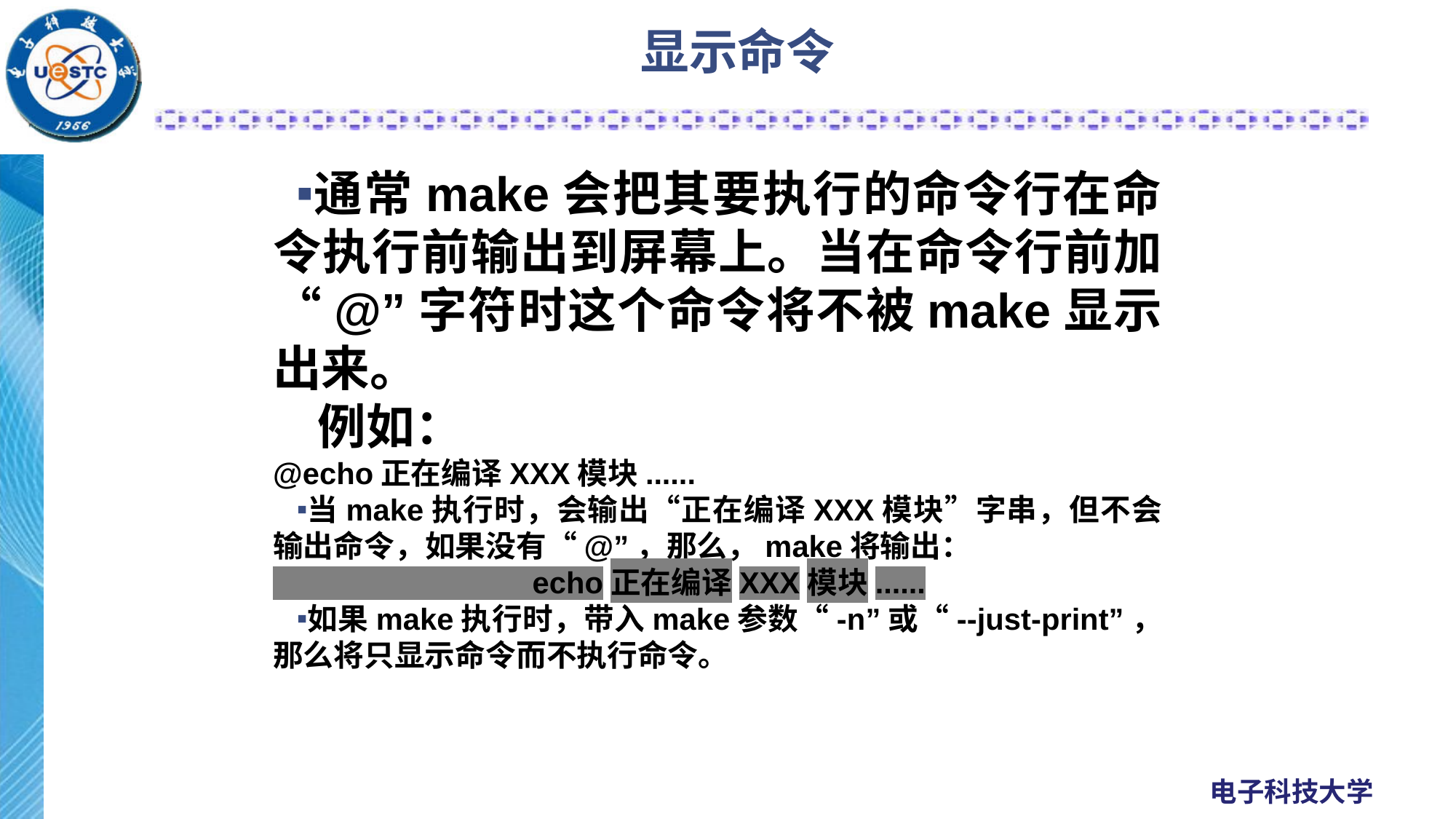

# 显示命令
通常make会把其要执行的命令行在命令执行前输出到屏幕上。当在命令行前加“@”字符时这个命令将不被make显示出来。
   例如：
@echo正在编译XXX模块......
当make执行时，会输出“正在编译XXX模块”字串，但不会输出命令，如果没有“@”，那么，make将输出：
                               echo正在编译XXX模块......
如果make执行时，带入make参数“-n”或“--just-print”，那么将只显示命令而不执行命令。